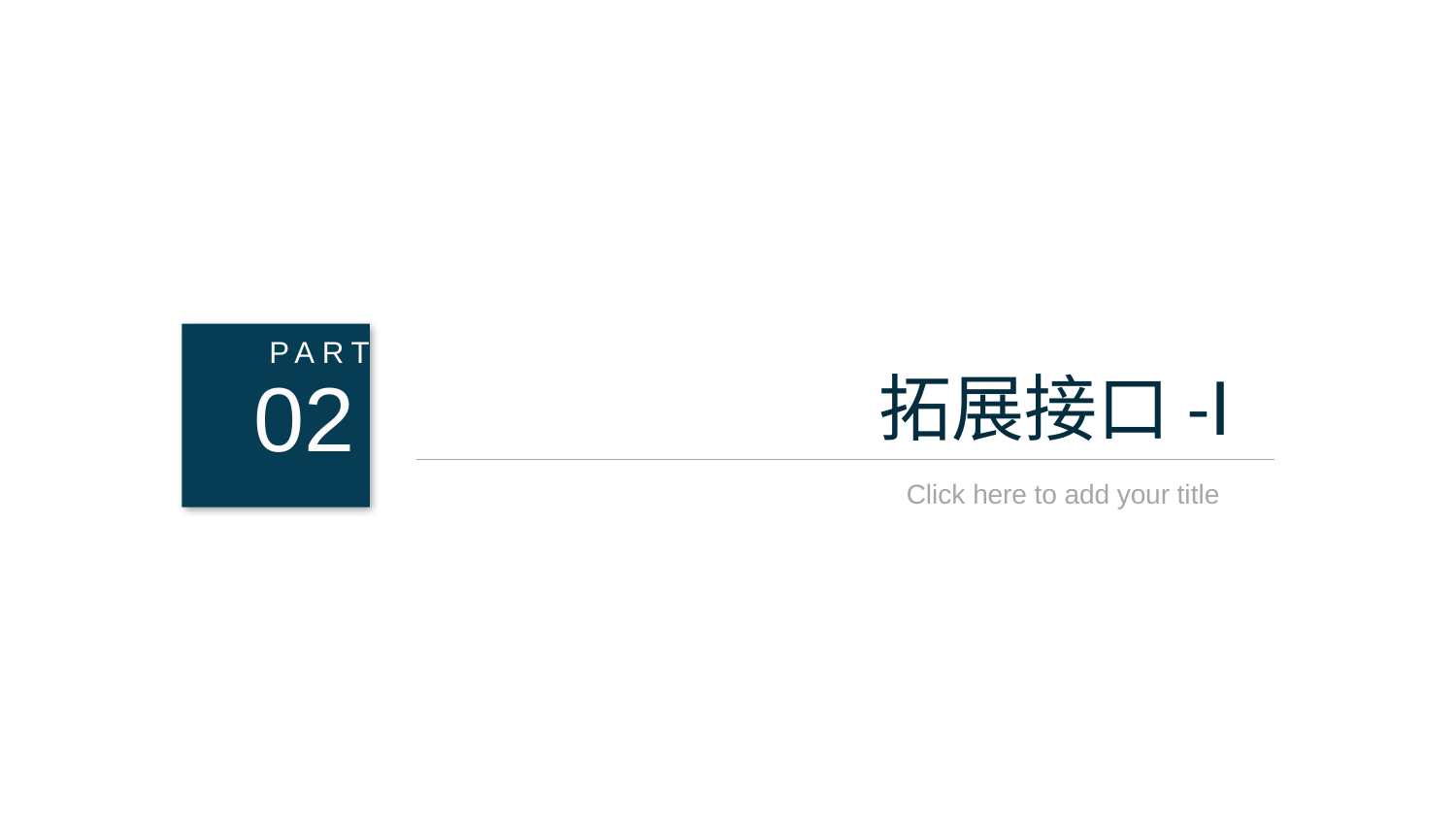

02
PART
拓展接口-Ⅰ
Click here to add your title